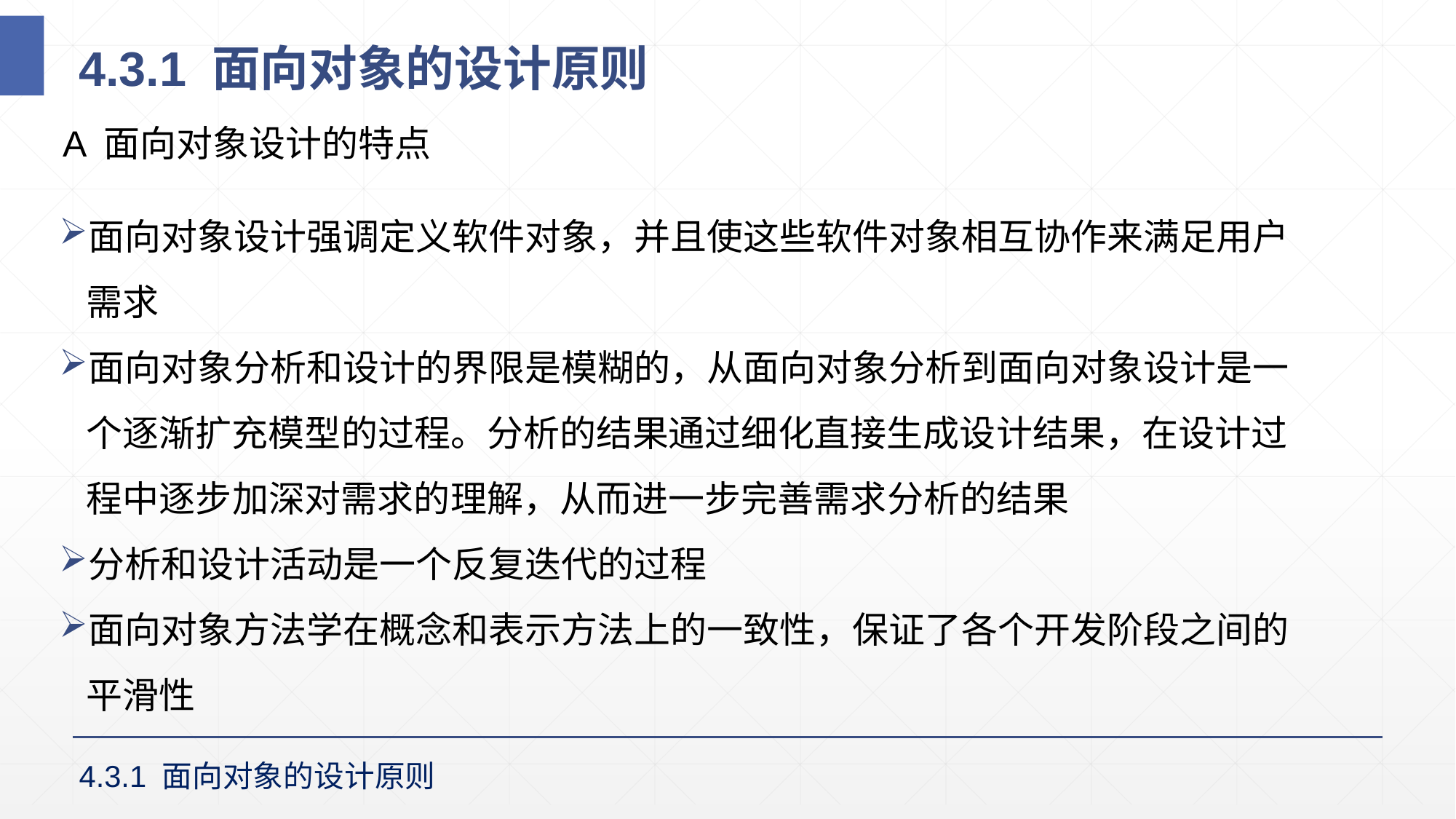

# 4.3.1 面向对象的设计原则
A 面向对象设计的特点
面向对象设计强调定义软件对象，并且使这些软件对象相互协作来满足用户需求
面向对象分析和设计的界限是模糊的，从面向对象分析到面向对象设计是一个逐渐扩充模型的过程。分析的结果通过细化直接生成设计结果，在设计过程中逐步加深对需求的理解，从而进一步完善需求分析的结果
分析和设计活动是一个反复迭代的过程
面向对象方法学在概念和表示方法上的一致性，保证了各个开发阶段之间的平滑性
4.3.1 面向对象的设计原则